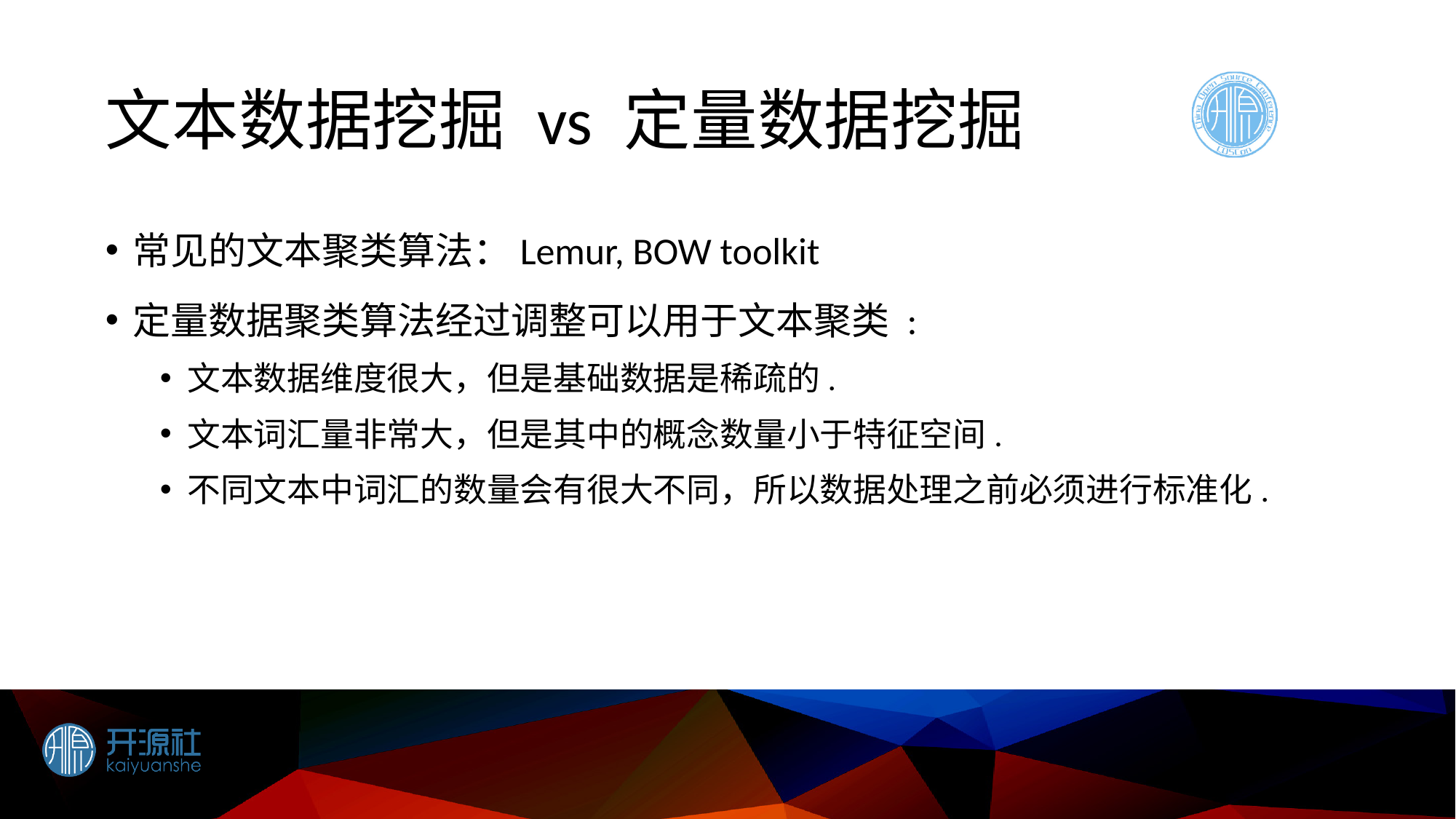

# 文本数据挖掘 vs 定量数据挖掘
常见的文本聚类算法：Lemur, BOW toolkit
定量数据聚类算法经过调整可以用于文本聚类 :
文本数据维度很大，但是基础数据是稀疏的.
文本词汇量非常大，但是其中的概念数量小于特征空间.
不同文本中词汇的数量会有很大不同，所以数据处理之前必须进行标准化.